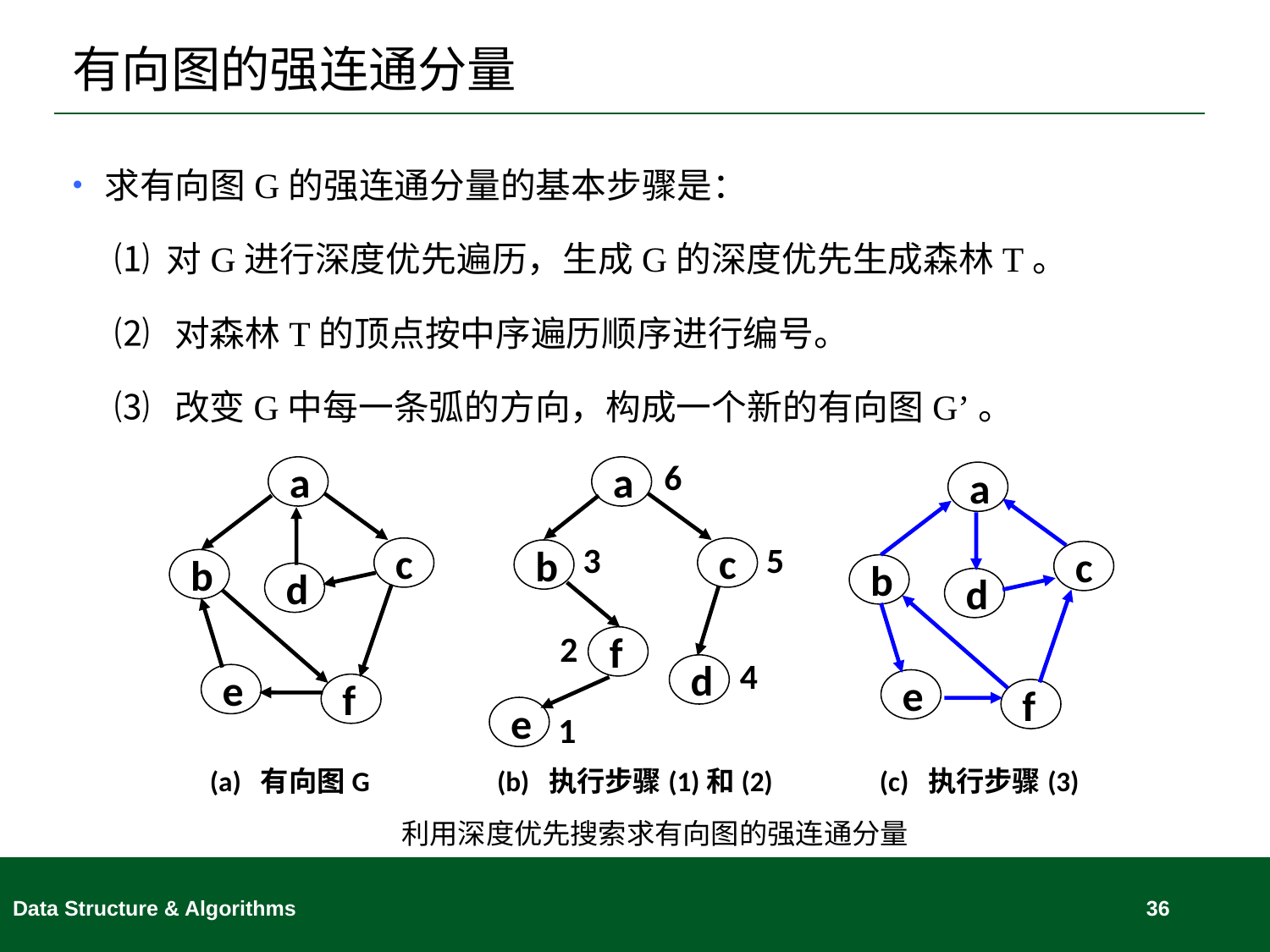

# 有向图的强连通分量
求有向图G的强连通分量的基本步骤是：
⑴ 对G进行深度优先遍历，生成G的深度优先生成森林T。
⑵  对森林T的顶点按中序遍历顺序进行编号。
⑶  改变G中每一条弧的方向，构成一个新的有向图G’。

a

c
b
d

e
f

(a)  有向图G
a
6

c
b
3
5

f
2
d
4

e
1
(b)  执行步骤(1)和(2)
a

c
b
d
e
f
(c)  执行步骤(3)
利用深度优先搜索求有向图的强连通分量
Data Structure & Algorithms
36